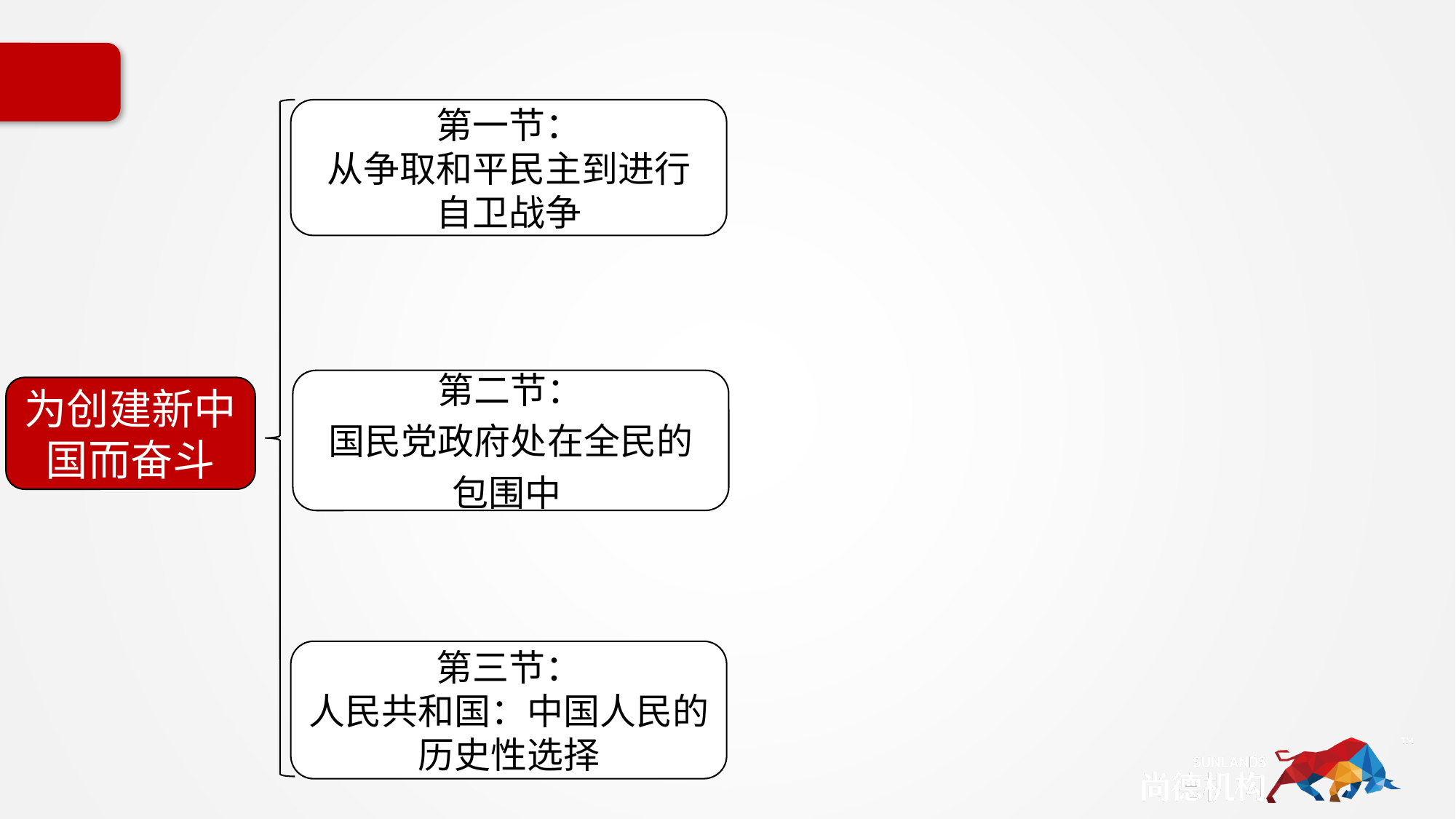

第一节：
从争取和平民主到进行
自卫战争
第二节：
国民党政府处在全民的
包围中
为创建新中国而奋斗
第三节：
人民共和国：中国人民的历史性选择